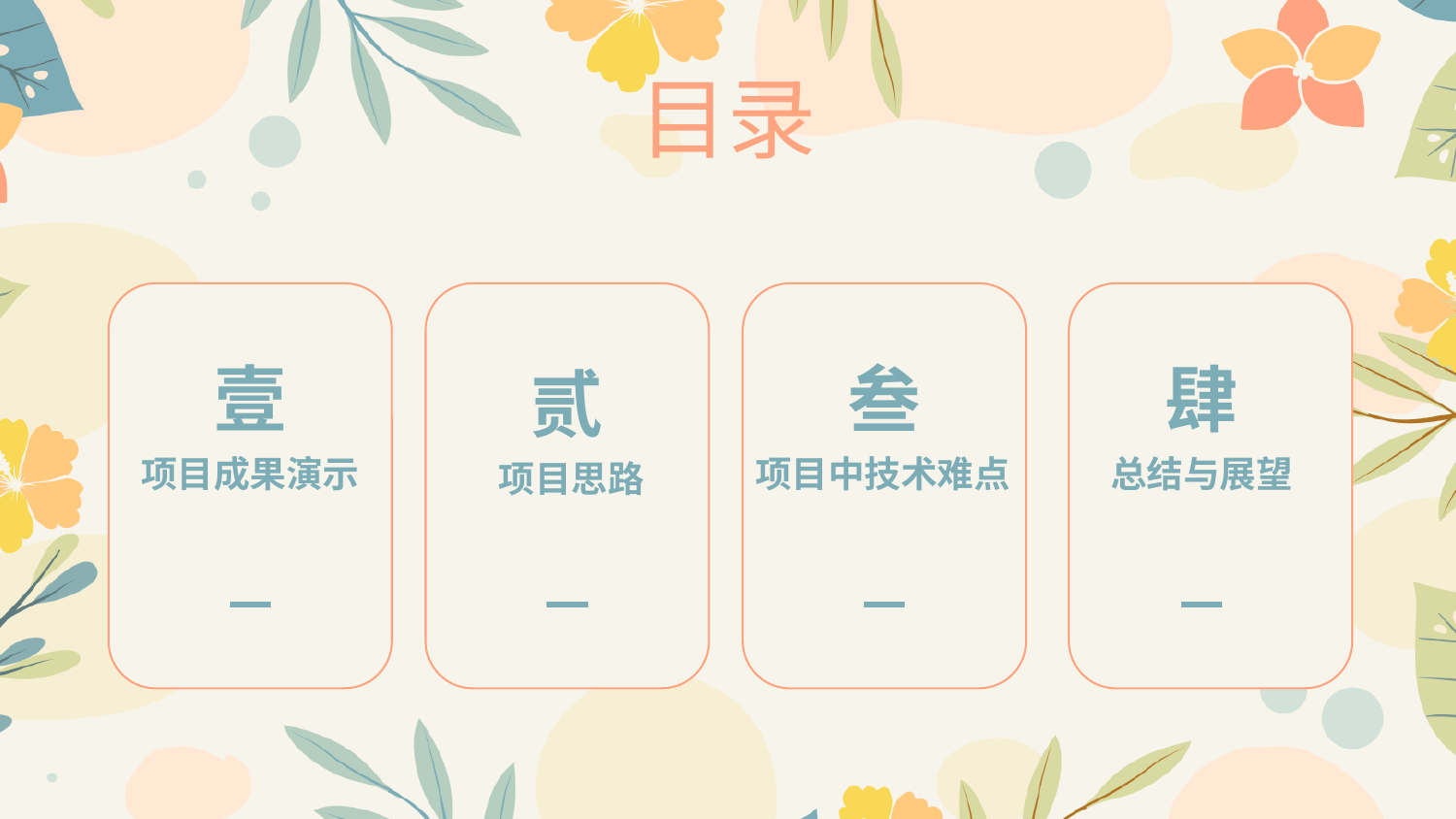

行业PPT模板http://www.1ppt.com/hangye/
目录

壹
叁
肆
贰
项目成果演示
项目中技术难点
总结与展望
项目思路